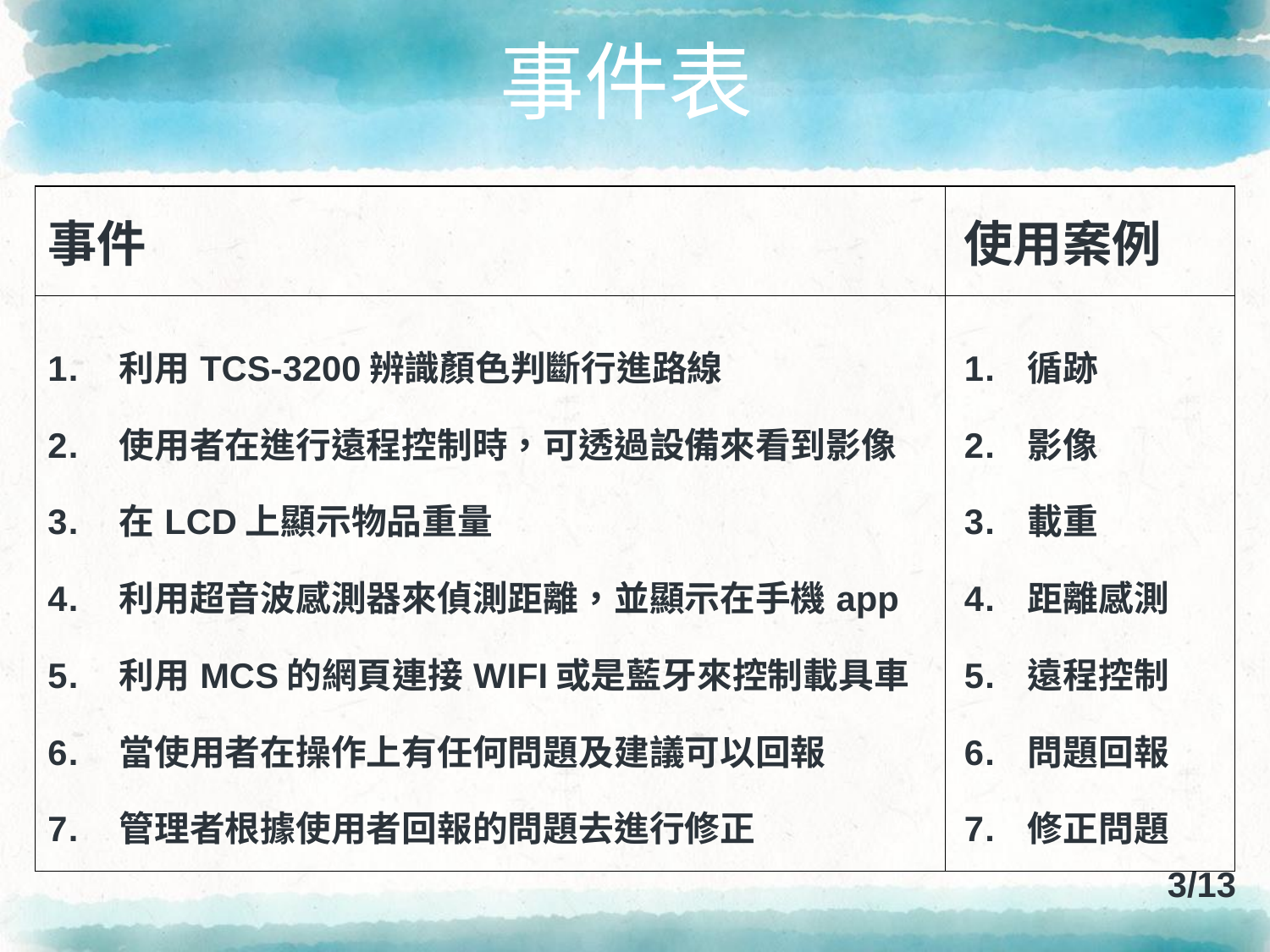

# 事件表
| 事件 | 使用案例 |
| --- | --- |
| 利用TCS-3200辨識顏色判斷行進路線 使用者在進行遠程控制時，可透過設備來看到影像 在LCD上顯示物品重量 利用超音波感測器來偵測距離，並顯示在手機app 利用MCS的網頁連接WIFI或是藍牙來控制載具車 當使用者在操作上有任何問題及建議可以回報 管理者根據使用者回報的問題去進行修正 | 循跡 影像 載重 距離感測 遠程控制 問題回報 修正問題 |

3/13